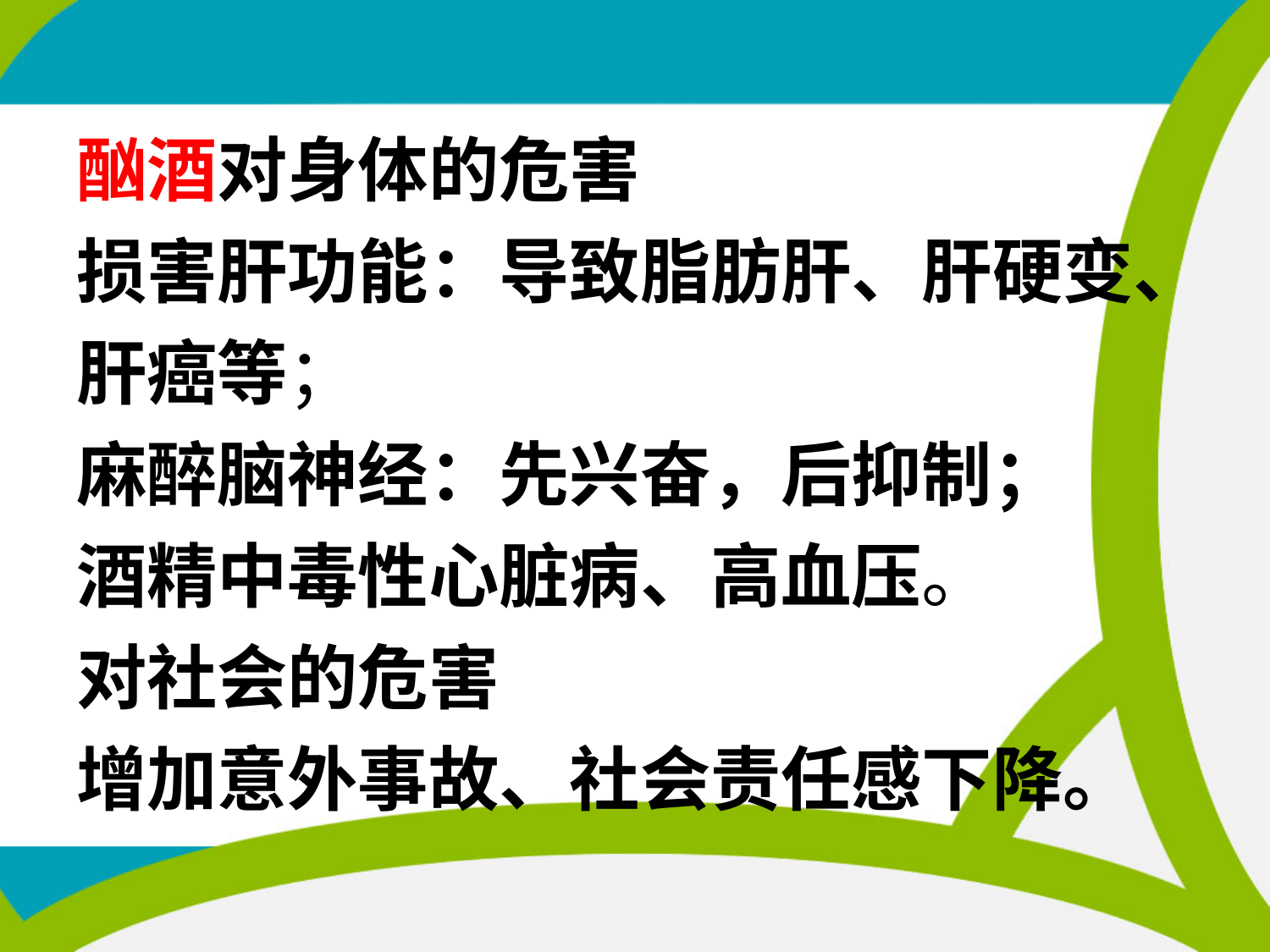

# 酗酒对身体的危害 损害肝功能：导致脂肪肝、肝硬变、肝癌等； 麻醉脑神经：先兴奋，后抑制； 酒精中毒性心脏病、高血压。 对社会的危害 增加意外事故、社会责任感下降。